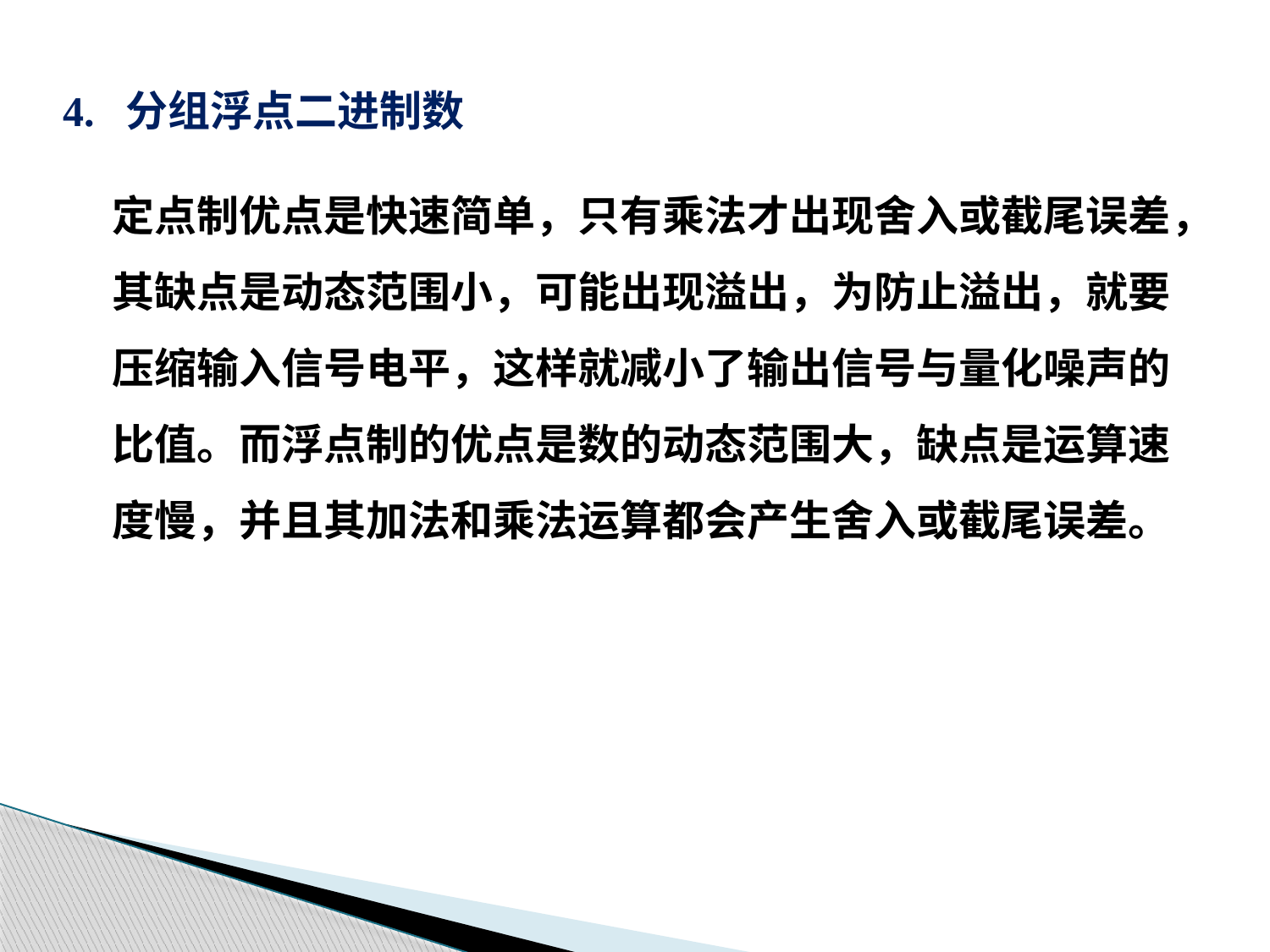

4.  分组浮点二进制数
定点制优点是快速简单，只有乘法才出现舍入或截尾误差，
其缺点是动态范围小，可能出现溢出，为防止溢出，就要
压缩输入信号电平，这样就减小了输出信号与量化噪声的
比值。而浮点制的优点是数的动态范围大，缺点是运算速
度慢，并且其加法和乘法运算都会产生舍入或截尾误差。